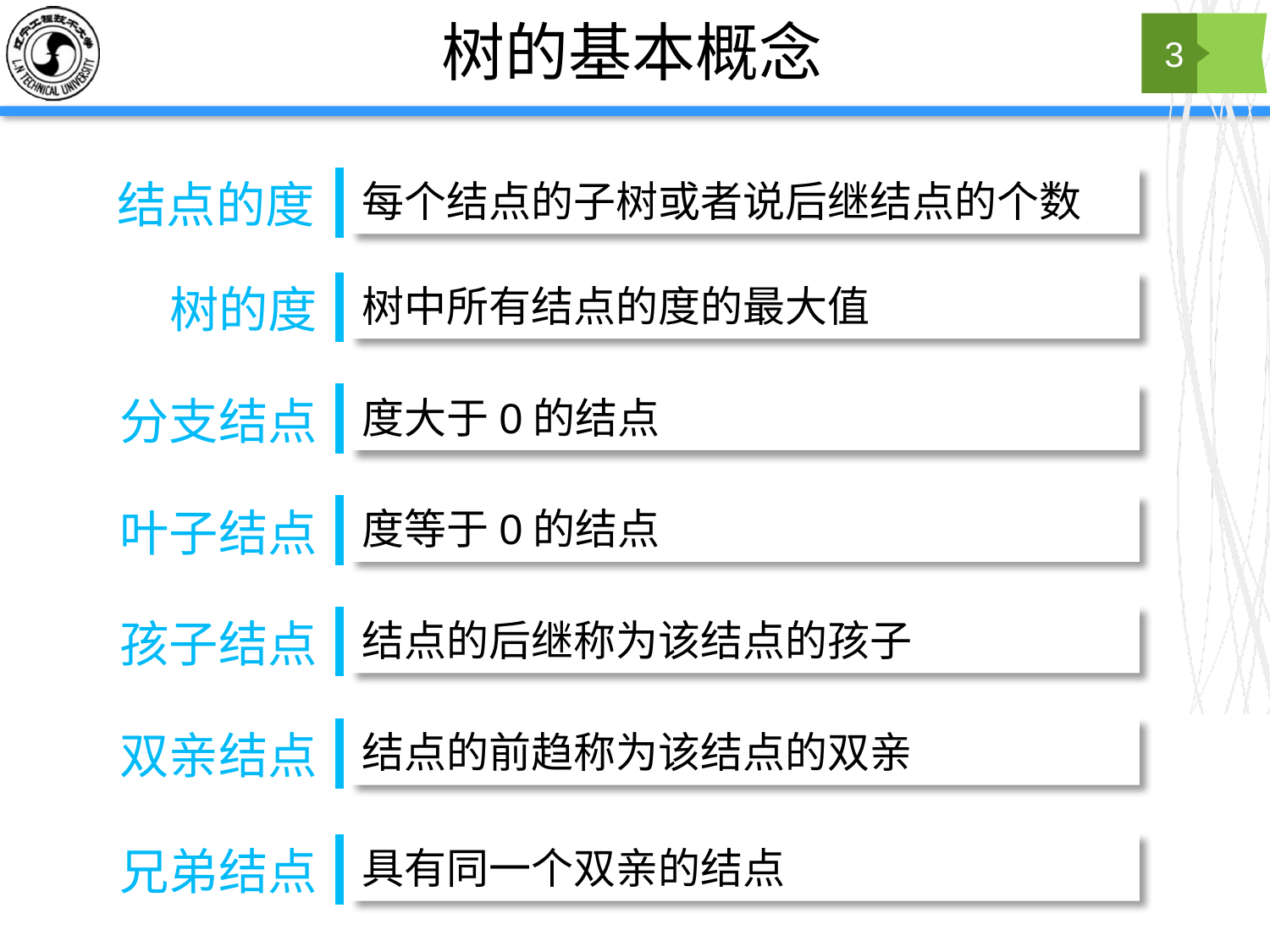

# 树的基本概念
3

每个结点的子树或者说后继结点的个数
结点的度
树中所有结点的度的最大值
树的度
度大于0的结点
分支结点
度等于0的结点
叶子结点
结点的后继称为该结点的孩子
孩子结点
结点的前趋称为该结点的双亲
双亲结点
具有同一个双亲的结点
兄弟结点